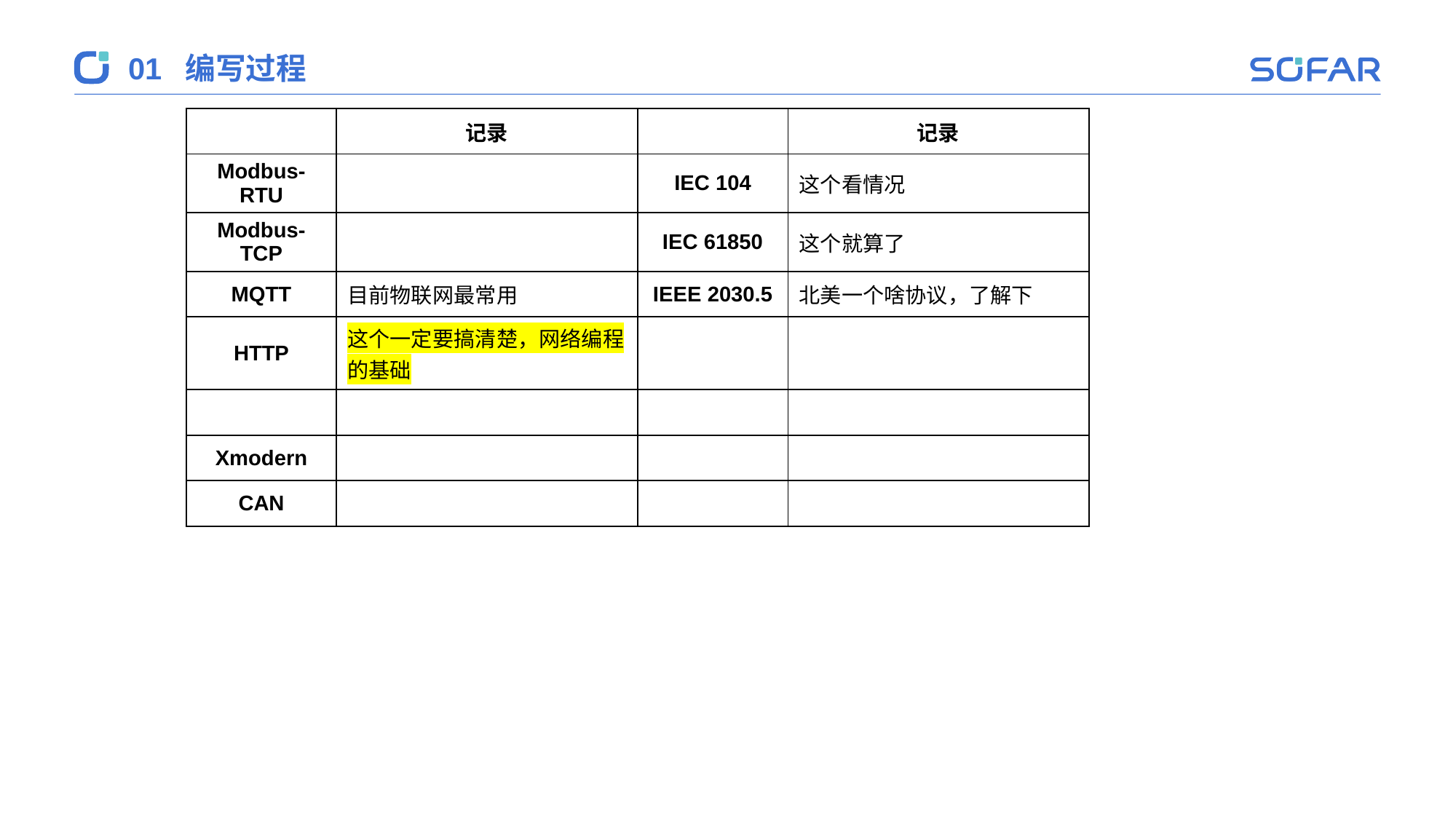

01
编写过程
|  | 记录 |  | 记录 |
| --- | --- | --- | --- |
| Modbus-RTU |  | IEC 104 | 这个看情况 |
| Modbus-TCP |  | IEC 61850 | 这个就算了 |
| MQTT | 目前物联网最常用 | IEEE 2030.5 | 北美一个啥协议，了解下 |
| HTTP | 这个一定要搞清楚，网络编程的基础 |  |  |
|  |  |  |  |
| Xmodern |  |  |  |
| CAN |  |  |  |